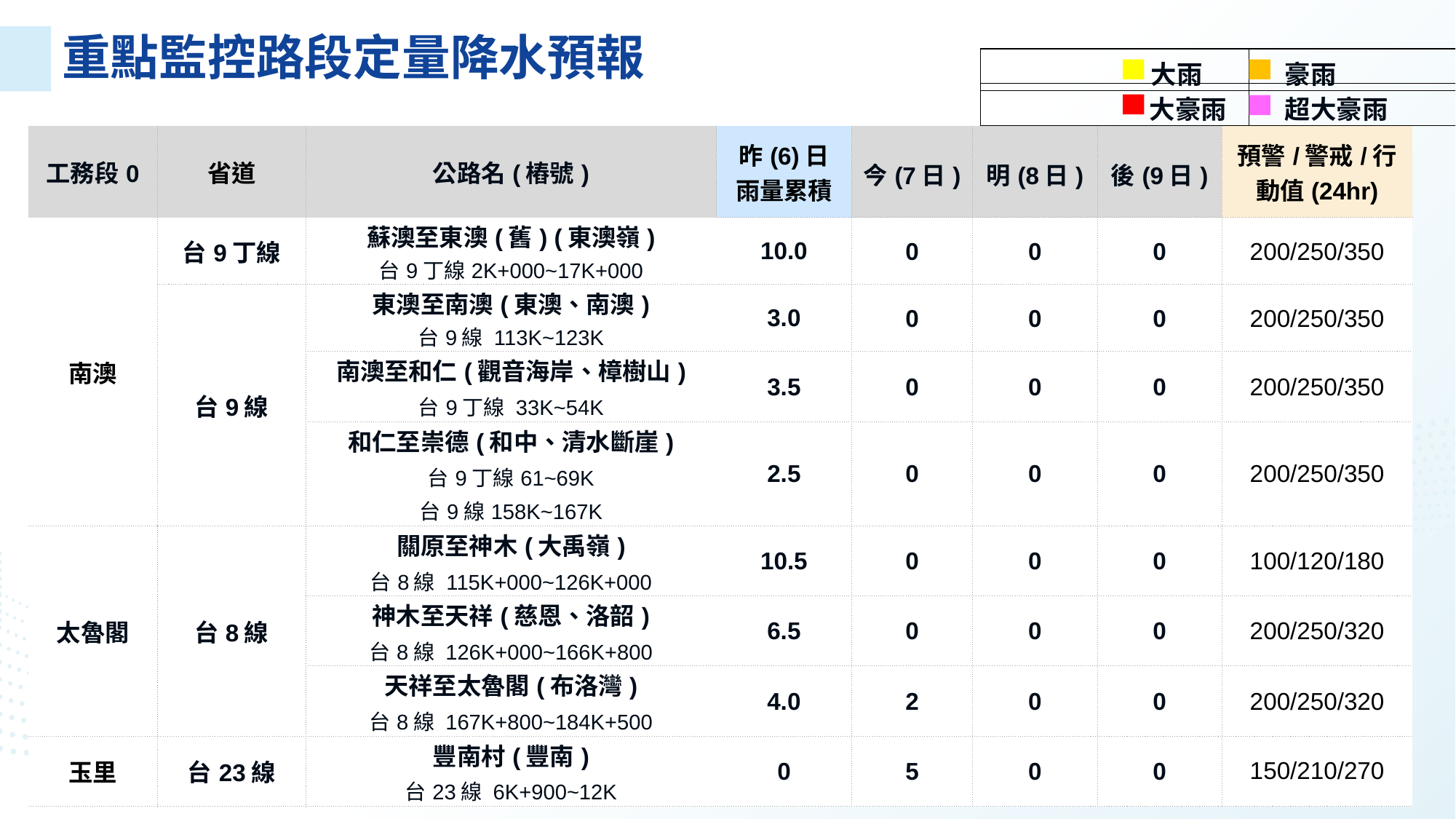

| 工務段0 | 省道 | 公路名(樁號) | 昨(6)日 雨量累積 | 今(7日) | 明(8日) | 後(9日) | 預警/警戒/行動值(24hr) |
| --- | --- | --- | --- | --- | --- | --- | --- |
| 南澳 | 台9丁線 | 蘇澳至東澳(舊) (東澳嶺) 台9丁線2K+000~17K+000 | 10.0 | 0 | 0 | 0 | 200/250/350 |
|  | 台9線 | 東澳至南澳(東澳、南澳) 台9線 113K~123K | 3.0 | 0 | 0 | 0 | 200/250/350 |
|  | 台9線 | 南澳至和仁(觀音海岸、樟樹山) 台9丁線 33K~54K | 3.5 | 0 | 0 | 0 | 200/250/350 |
|  |  | 和仁至崇德(和中、清水斷崖) 台9丁線61~69K 台9線158K~167K | 2.5 | 0 | 0 | 0 | 200/250/350 |
| 太魯閣 | 台8線 | 關原至神木(大禹嶺) 台8線 115K+000~126K+000 | 10.5 | 0 | 0 | 0 | 100/120/180 |
|  |  | 神木至天祥(慈恩、洛韶) 台8線 126K+000~166K+800 | 6.5 | 0 | 0 | 0 | 200/250/320 |
|  |  | 天祥至太魯閣(布洛灣) 台8線 167K+800~184K+500 | 4.0 | 2 | 0 | 0 | 200/250/320 |
| 玉里 | 台23線 | 豐南村(豐南) 台23線 6K+900~12K | 0 | 5 | 0 | 0 | 150/210/270 |
7